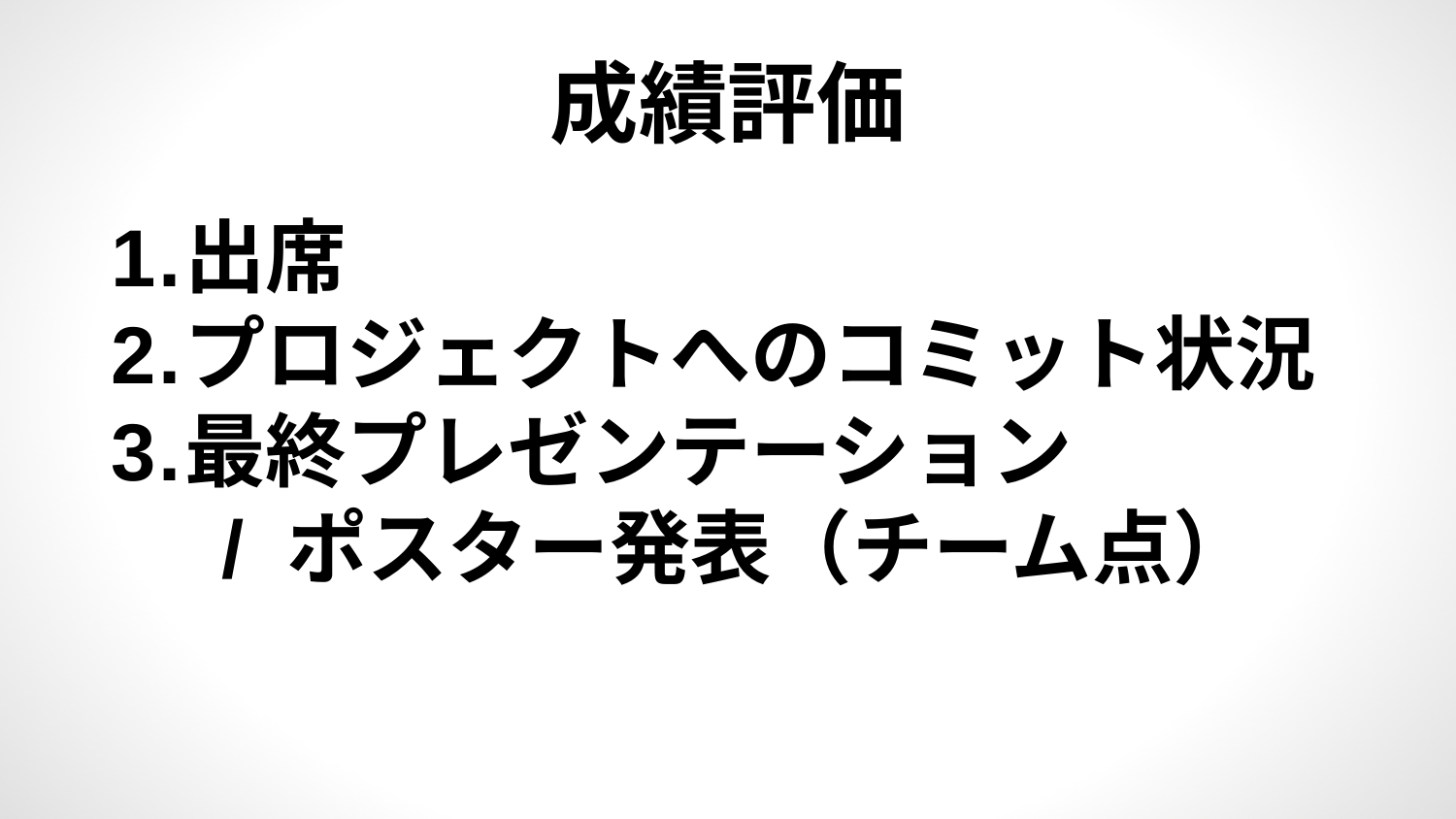

# 成績評価
出席
プロジェクトへのコミット状況
最終プレゼンテーション
 / ポスター発表（チーム点）